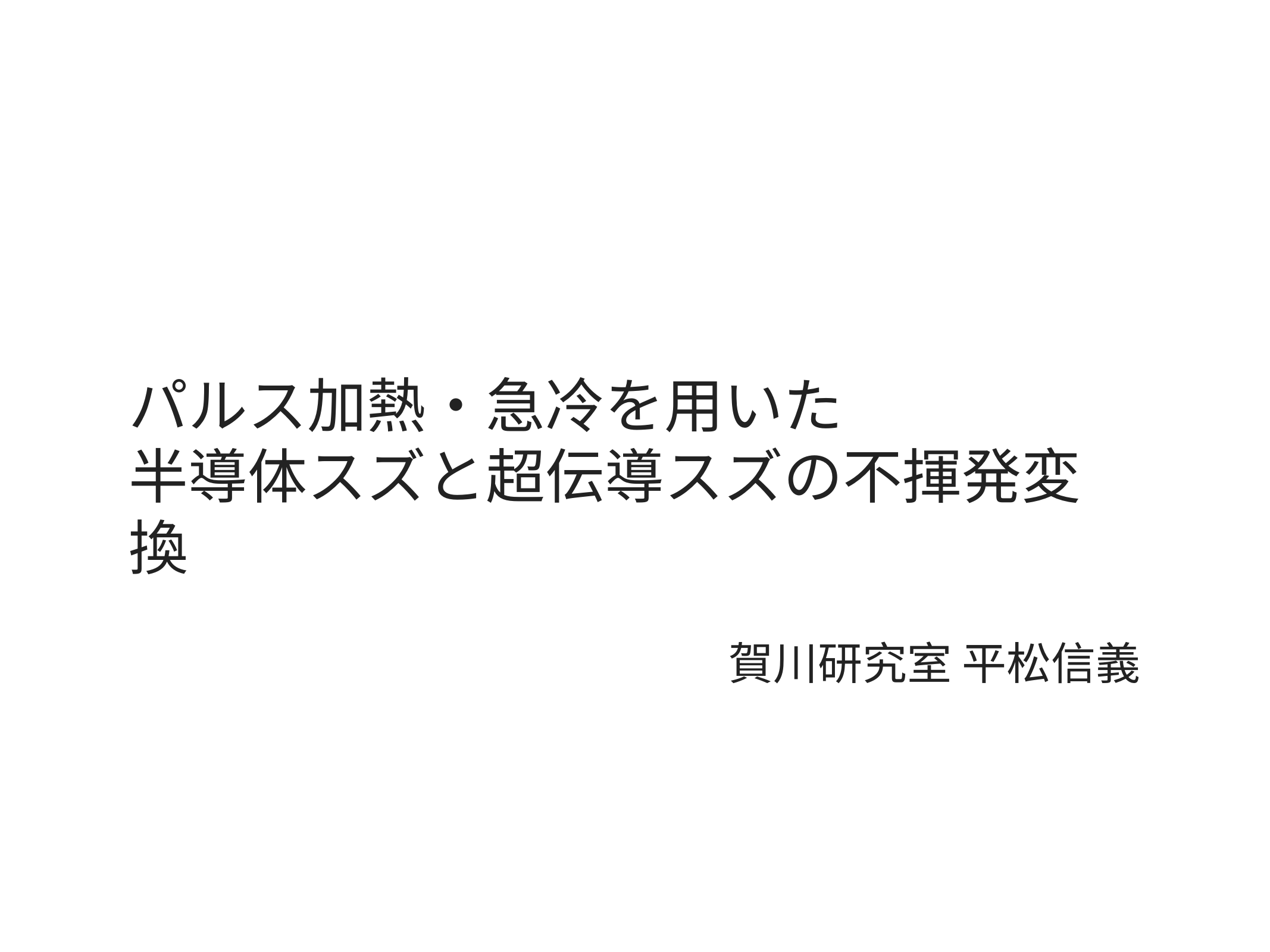

# パルス加熱・急冷を用いた
半導体スズと超伝導スズの不揮発変換

賀川研究室 平松信義